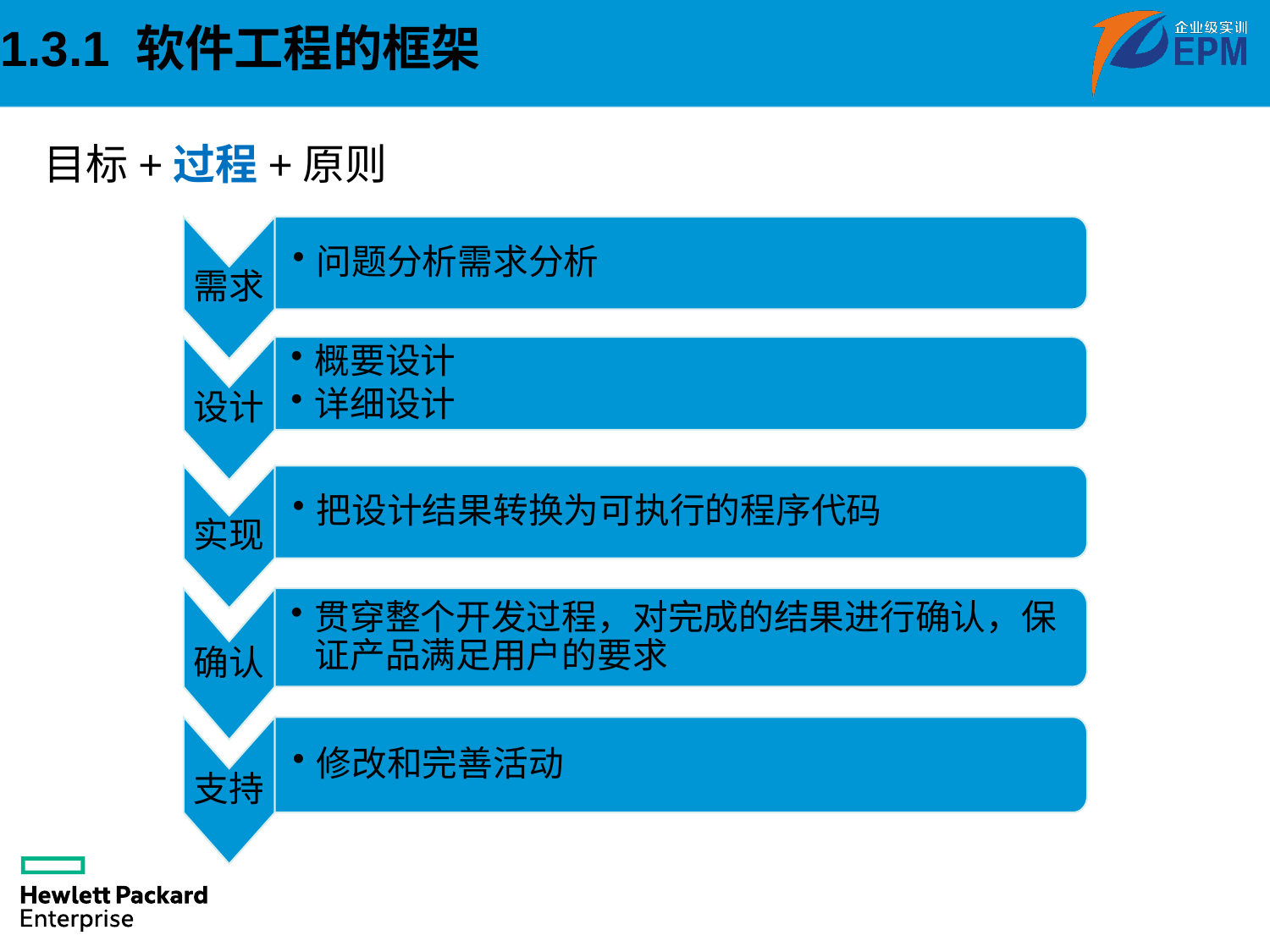

1.3.1 软件工程的框架
目标+过程+原则
需求
问题分析需求分析
设计
概要设计
详细设计
实现
把设计结果转换为可执行的程序代码
确认
贯穿整个开发过程，对完成的结果进行确认，保证产品满足用户的要求
修改和完善活动
支持